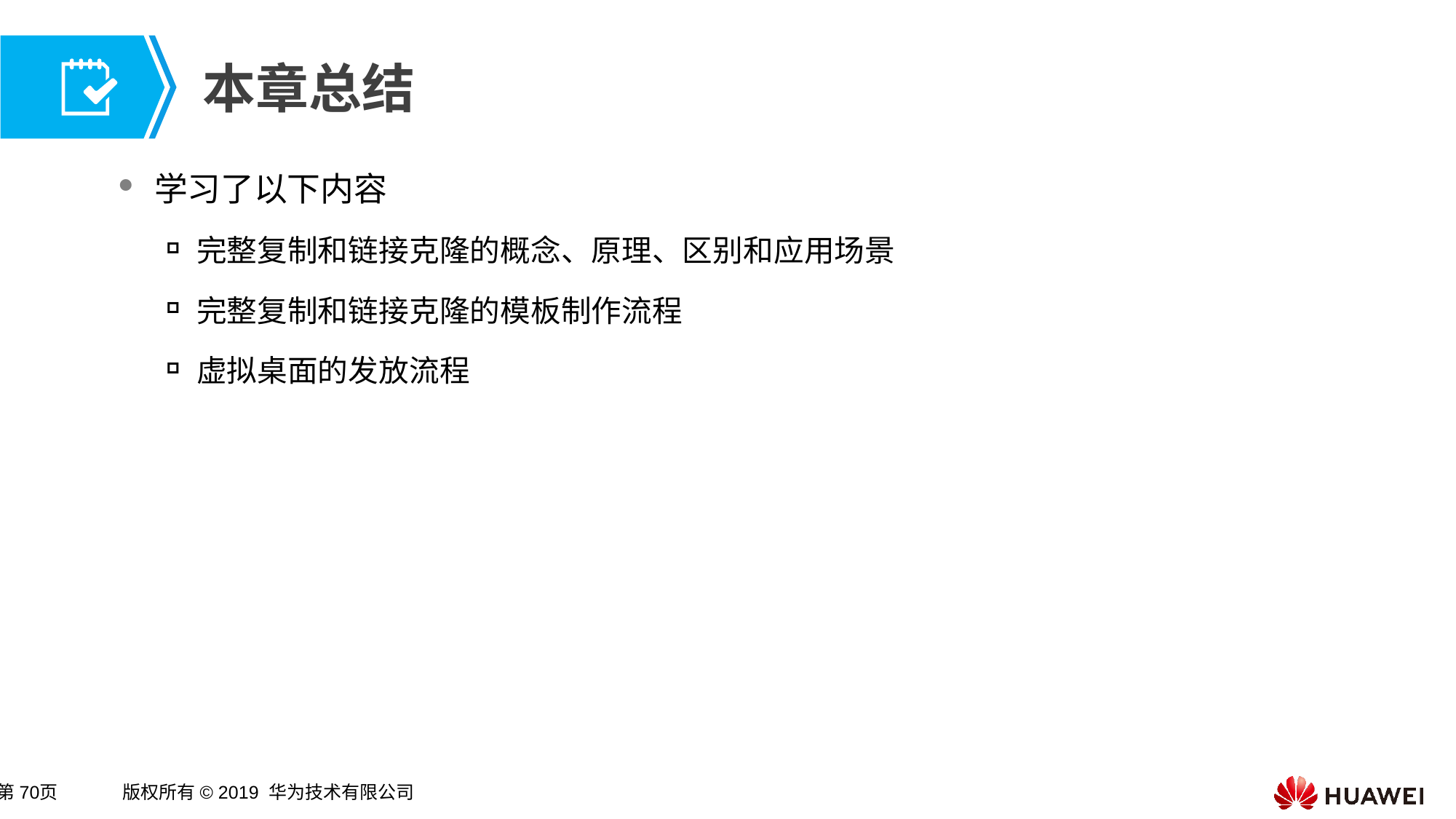

学习了以下内容
完整复制和链接克隆的概念、原理、区别和应用场景
完整复制和链接克隆的模板制作流程
虚拟桌面的发放流程